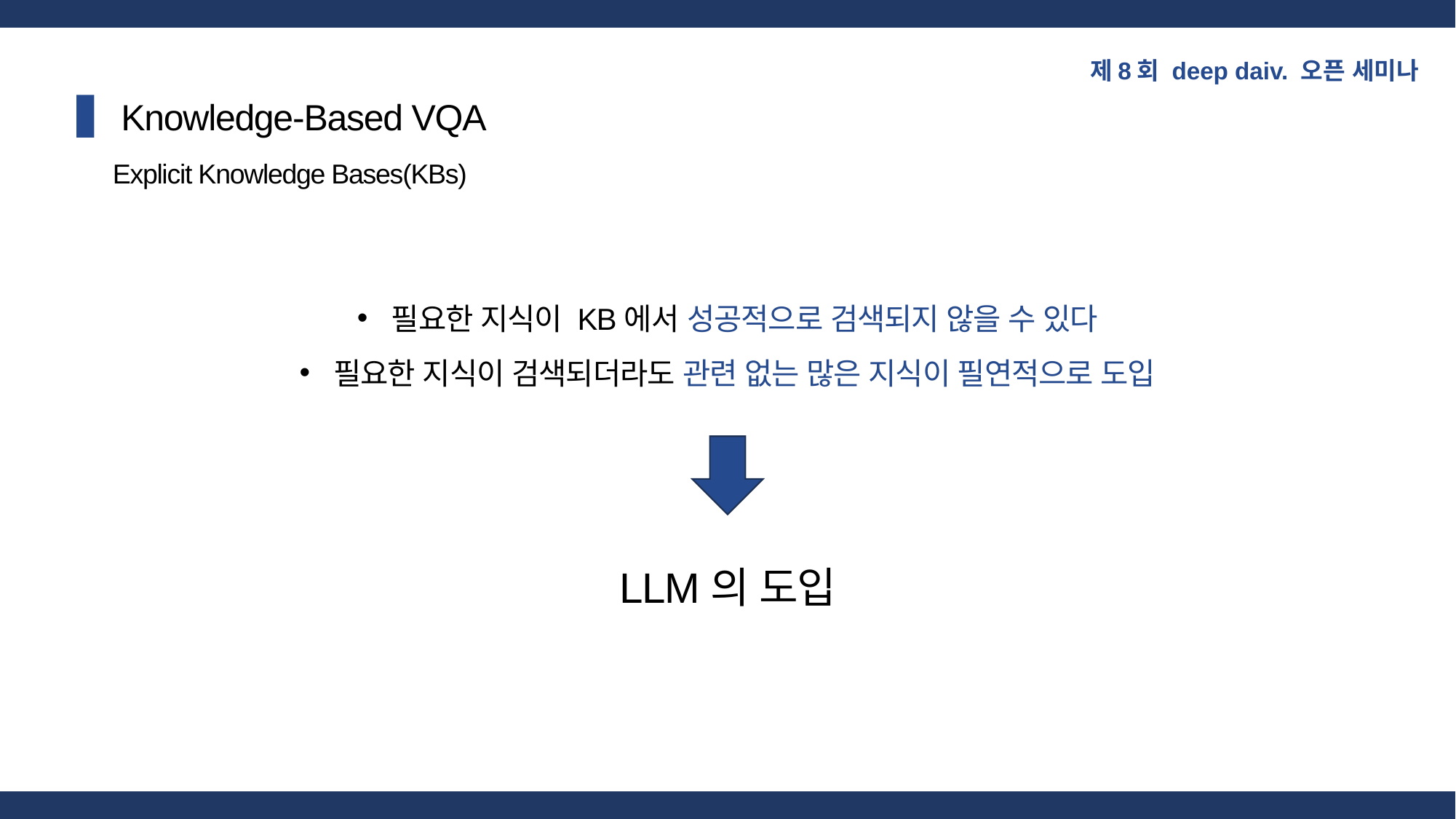

제8회 deep daiv. 오픈 세미나
Knowledge-Based VQA

Explicit Knowledge Bases(KBs)
필요한 지식이 KB에서 성공적으로 검색되지 않을 수 있다
필요한 지식이 검색되더라도 관련 없는 많은 지식이 필연적으로 도입

LLM의 도입